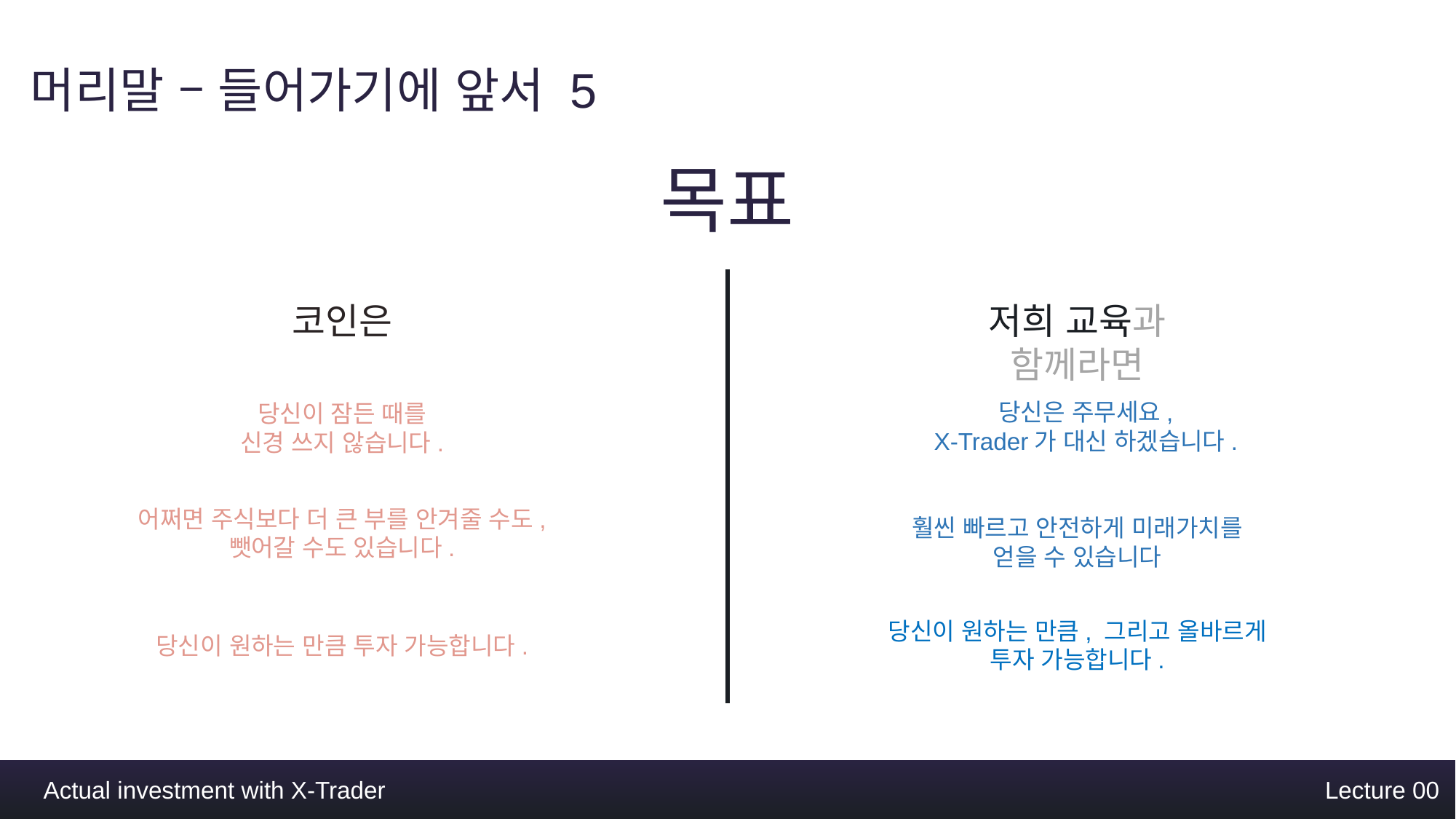

머리말 – 들어가기에 앞서 5
목표
저희 교육과 함께라면
당신은 주무세요,
X-Trader가 대신 하겠습니다.
훨씬 빠르고 안전하게 미래가치를
얻을 수 있습니다
당신이 원하는 만큼, 그리고 올바르게
투자 가능합니다.
코인은
당신이 잠든 때를
신경 쓰지 않습니다.
어쩌면 주식보다 더 큰 부를 안겨줄 수도,
뺏어갈 수도 있습니다.
당신이 원하는 만큼 투자 가능합니다.

Actual investment with X-Trader
Lecture 00